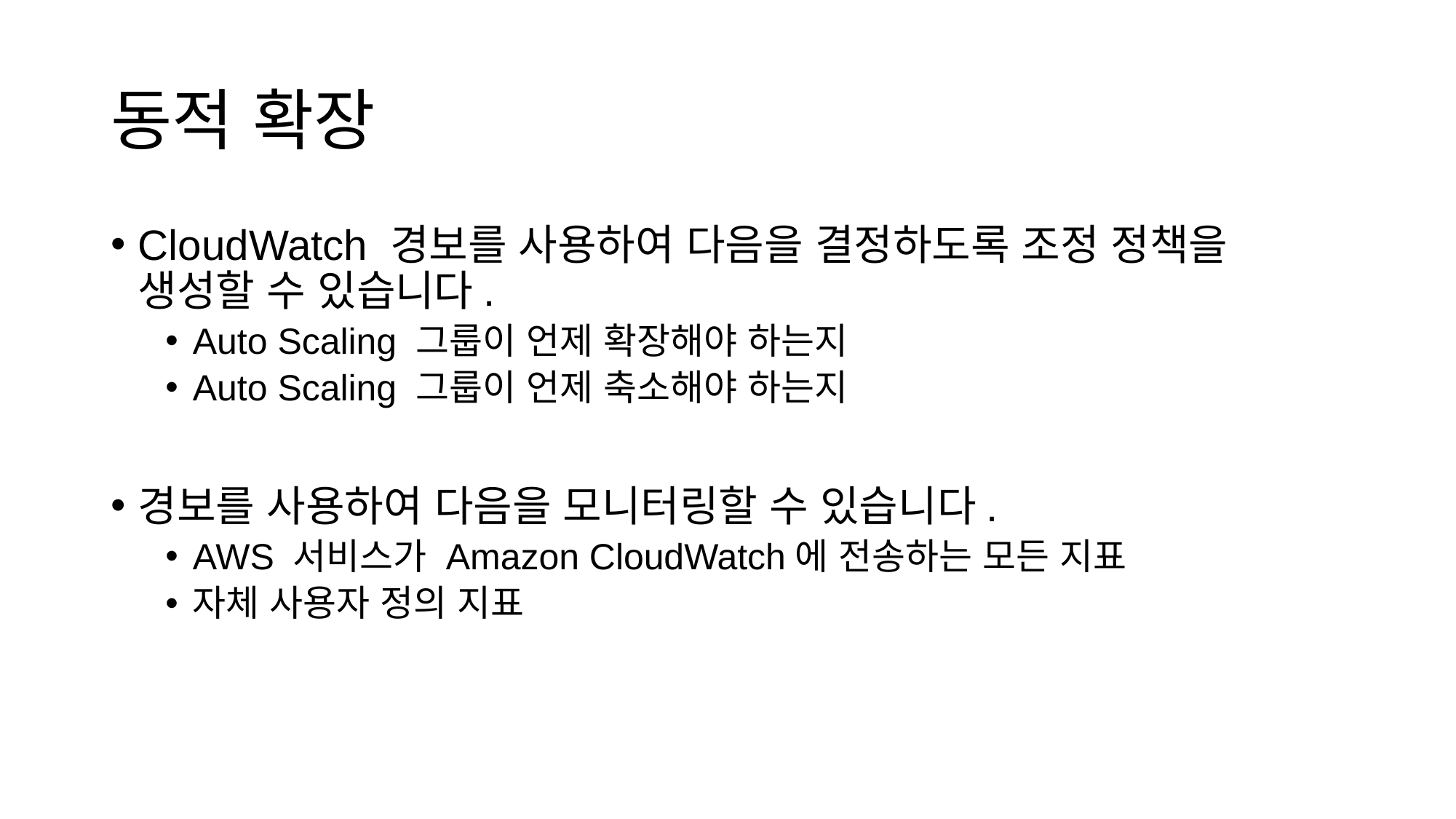

# 동적 확장
CloudWatch 경보를 사용하여 다음을 결정하도록 조정 정책을 생성할 수 있습니다.
Auto Scaling 그룹이 언제 확장해야 하는지
Auto Scaling 그룹이 언제 축소해야 하는지

경보를 사용하여 다음을 모니터링할 수 있습니다.
AWS 서비스가 Amazon CloudWatch에 전송하는 모든 지표
자체 사용자 정의 지표